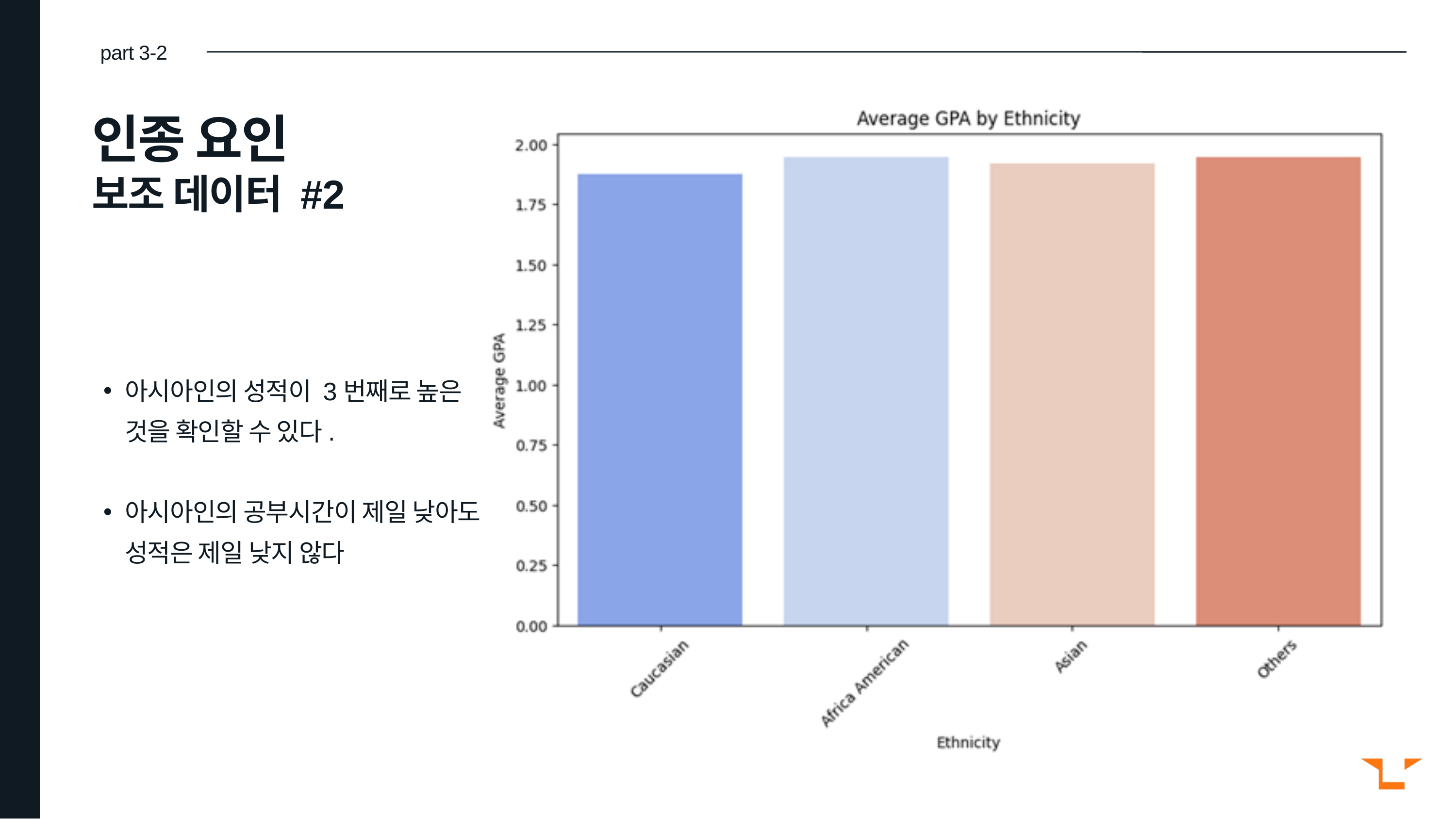

part 3-2

인종 요인
보조 데이터 #2

아시아인의 성적이 3번째로 높은 것을 확인할 수 있다.

아시아인의 공부시간이 제일 낮아도 성적은 제일 낮지 않다